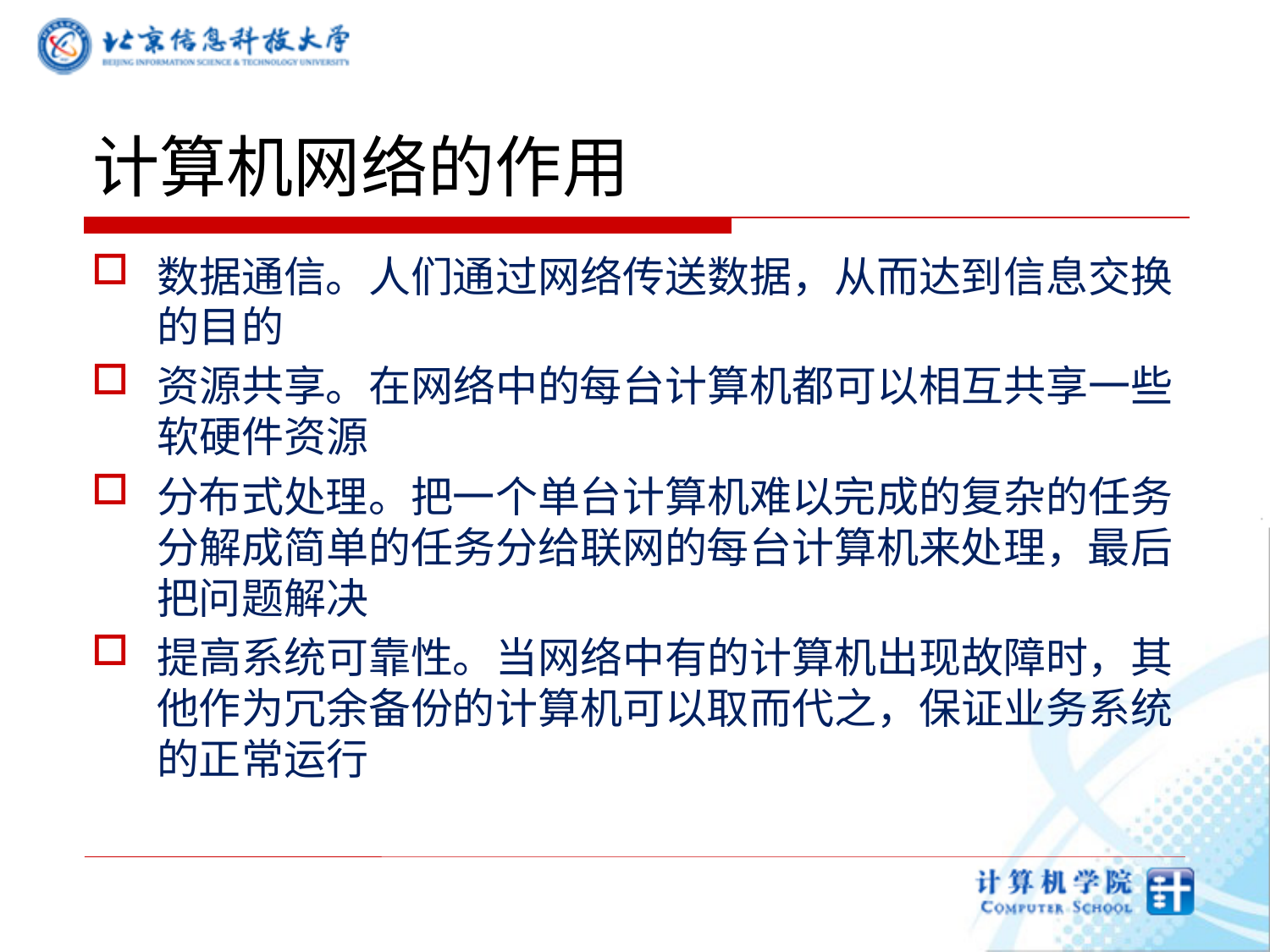

# 计算机网络的作用
数据通信。人们通过网络传送数据，从而达到信息交换的目的
资源共享。在网络中的每台计算机都可以相互共享一些软硬件资源
分布式处理。把一个单台计算机难以完成的复杂的任务分解成简单的任务分给联网的每台计算机来处理，最后把问题解决
提高系统可靠性。当网络中有的计算机出现故障时，其他作为冗余备份的计算机可以取而代之，保证业务系统的正常运行